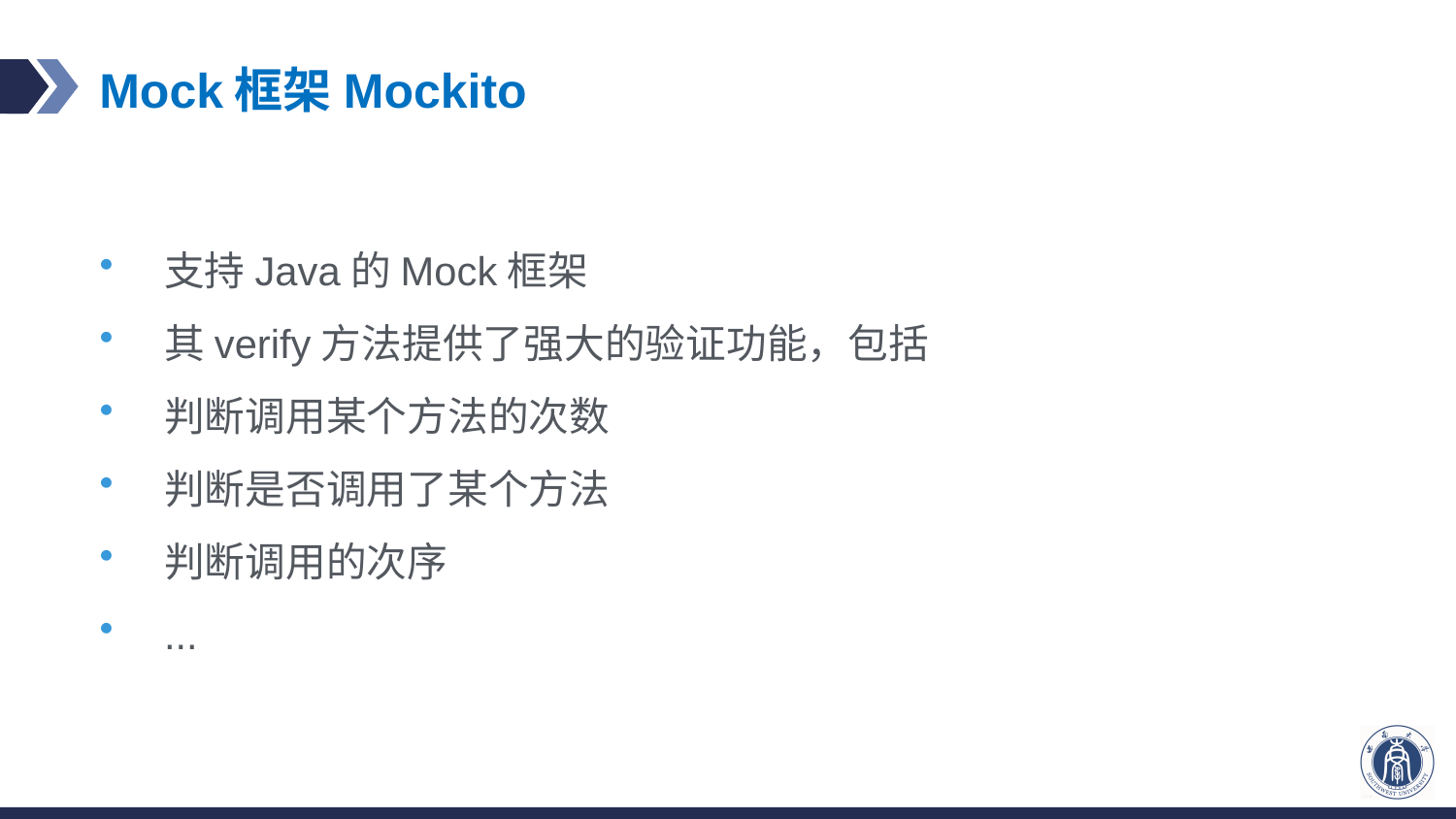

# Mock框架Mockito
支持Java的Mock框架
其verify方法提供了强大的验证功能，包括
判断调用某个方法的次数
判断是否调用了某个方法
判断调用的次序
...